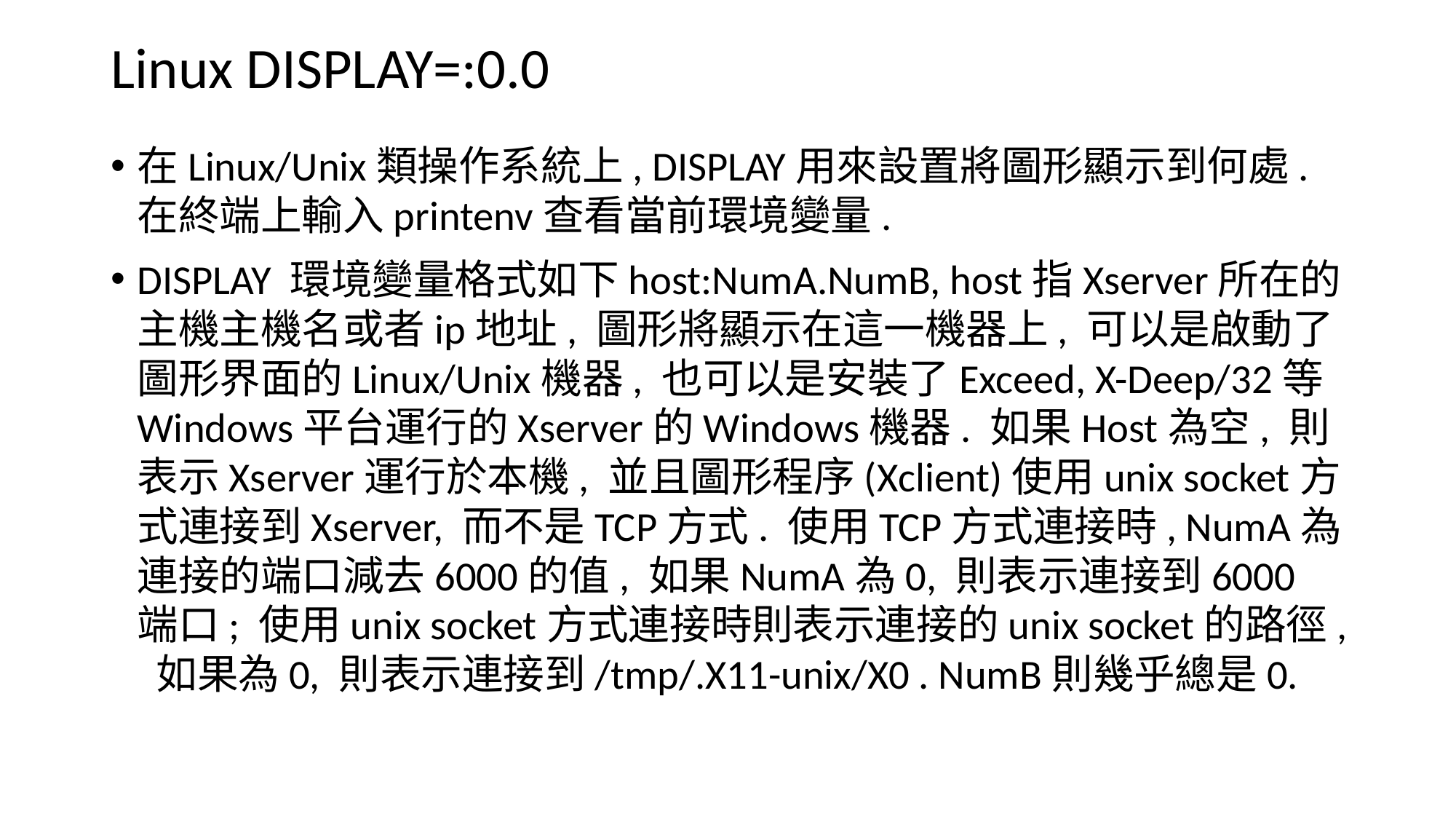

# Linux DISPLAY=:0.0
在Linux/Unix類操作系統上, DISPLAY用來設置將圖形顯示到何處. 在終端上輸入printenv查看當前環境變量.
DISPLAY 環境變量格式如下host:NumA.NumB, host指Xserver所在的主機主機名或者ip地址, 圖形將顯示在這一機器上, 可以是啟動了圖形界面的Linux/Unix機器, 也可以是安裝了Exceed, X-Deep/32等Windows平台運行的Xserver的Windows機器. 如果Host為空, 則表示Xserver運行於本機, 並且圖形程序(Xclient)使用unix socket方式連接到Xserver, 而不是TCP方式. 使用TCP方式連接時, NumA為連接的端口減去6000的值, 如果NumA為0, 則表示連接到6000端口; 使用unix socket方式連接時則表示連接的unix socket的路徑, 如果為0, 則表示連接到/tmp/.X11-unix/X0 . NumB則幾乎總是0.